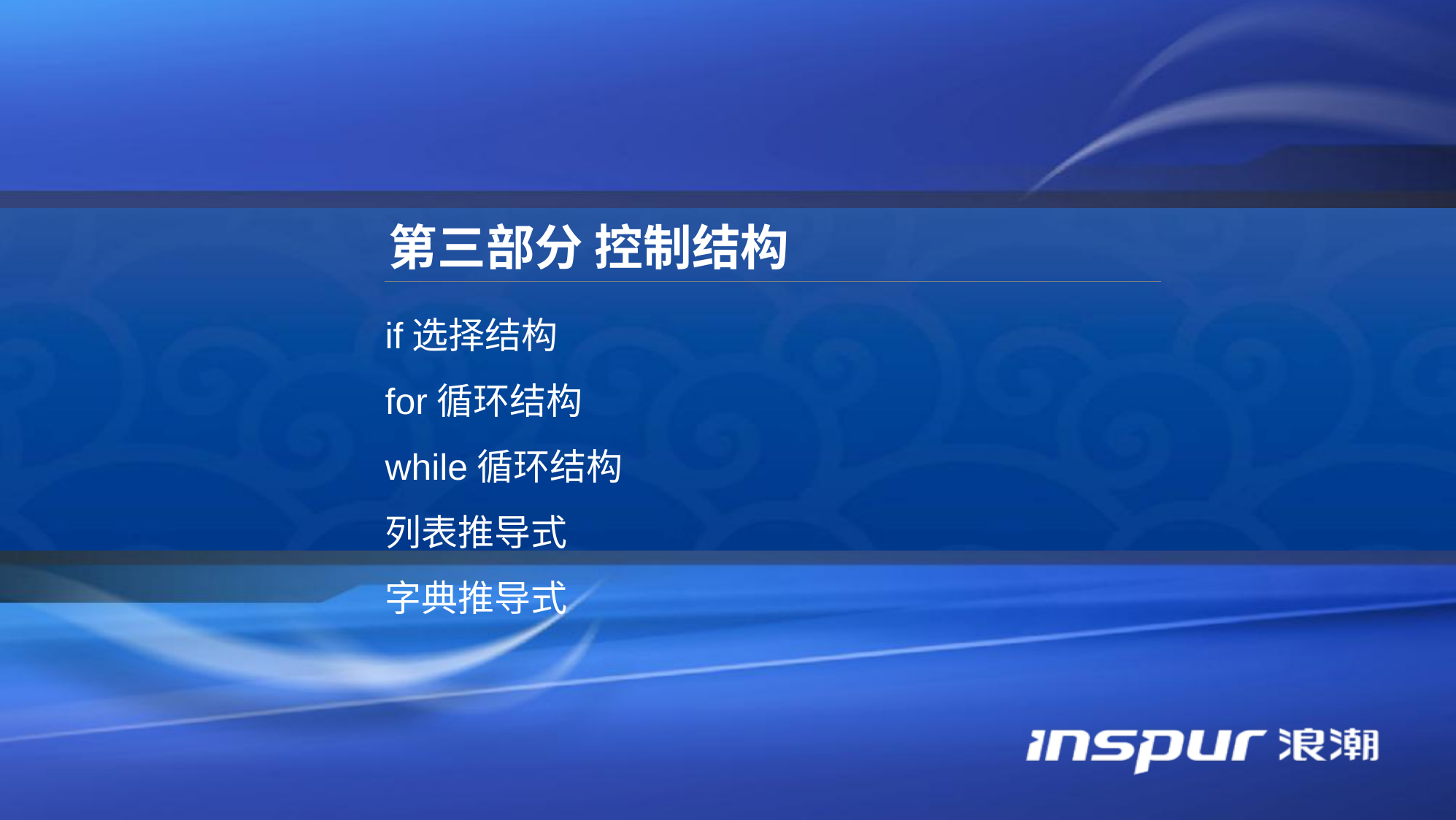

第三部分 控制结构
if选择结构
for循环结构
while循环结构
列表推导式
字典推导式